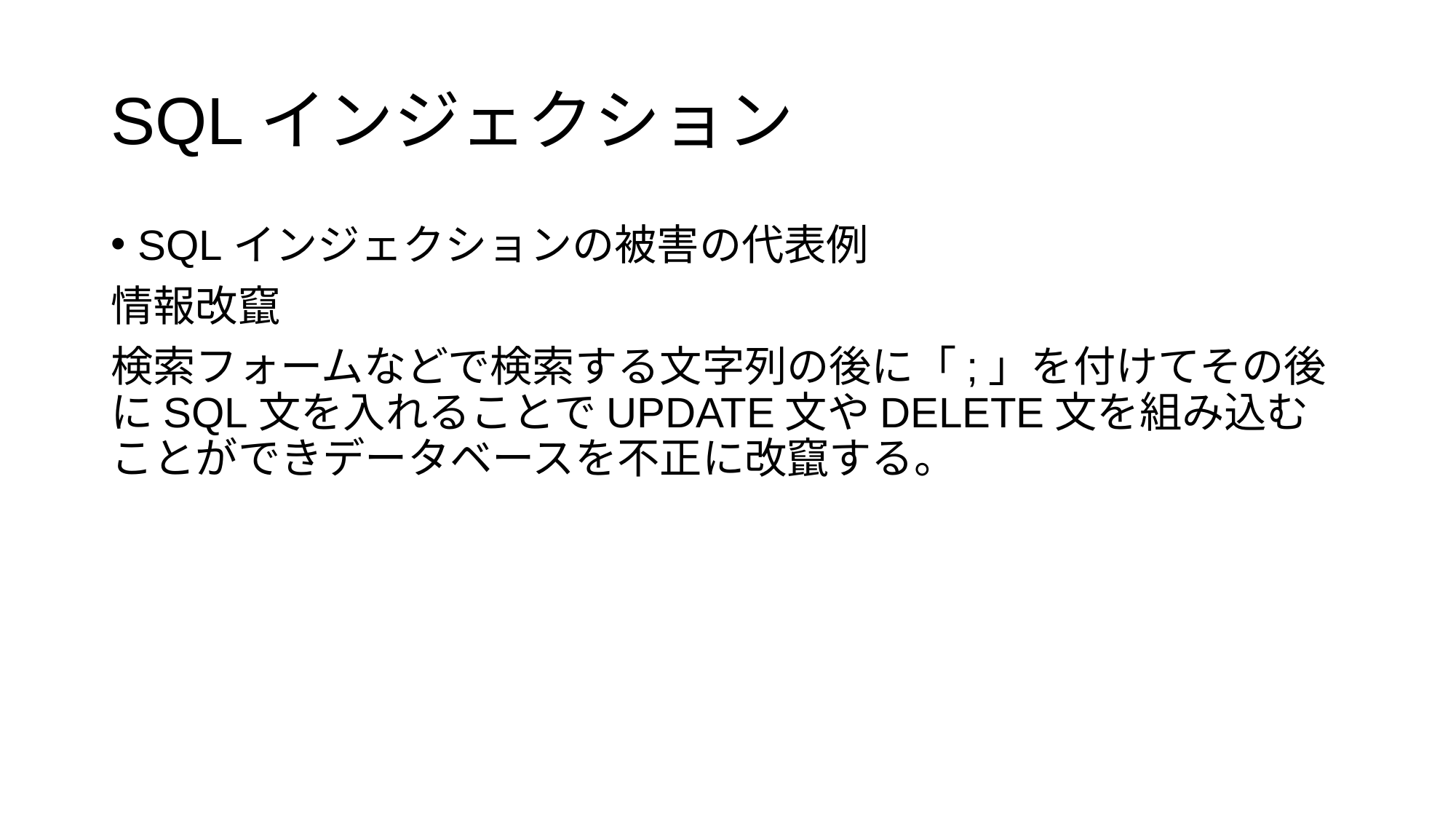

# SQLインジェクション
SQLインジェクションの被害の代表例
情報改竄
検索フォームなどで検索する文字列の後に「;」を付けてその後にSQL文を入れることでUPDATE文やDELETE文を組み込むことができデータベースを不正に改竄する。